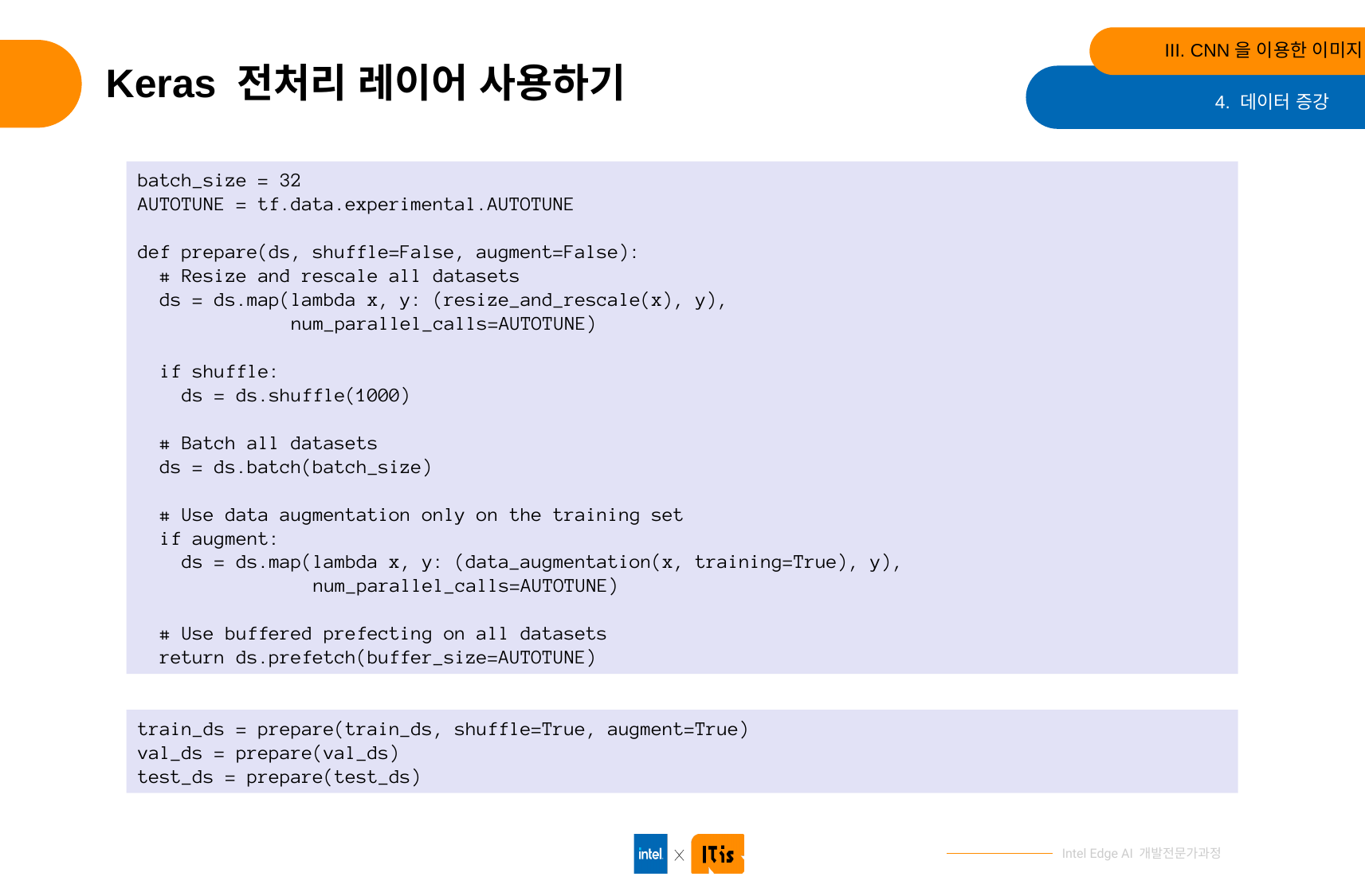

III. CNN을 이용한 이미지 분류
# Keras 전처리 레이어 사용하기
4. 데이터 증강

batch_size = 32
AUTOTUNE = tf.data.experimental.AUTOTUNE

def prepare(ds, shuffle=False, augment=False):
  # Resize and rescale all datasets
  ds = ds.map(lambda x, y: (resize_and_rescale(x), y),
              num_parallel_calls=AUTOTUNE)

  if shuffle:
    ds = ds.shuffle(1000)

  # Batch all datasets
  ds = ds.batch(batch_size)

  # Use data augmentation only on the training set
  if augment:
    ds = ds.map(lambda x, y: (data_augmentation(x, training=True), y),
                num_parallel_calls=AUTOTUNE)

  # Use buffered prefecting on all datasets
  return ds.prefetch(buffer_size=AUTOTUNE)
train_ds = prepare(train_ds, shuffle=True, augment=True)
val_ds = prepare(val_ds)
test_ds = prepare(test_ds)